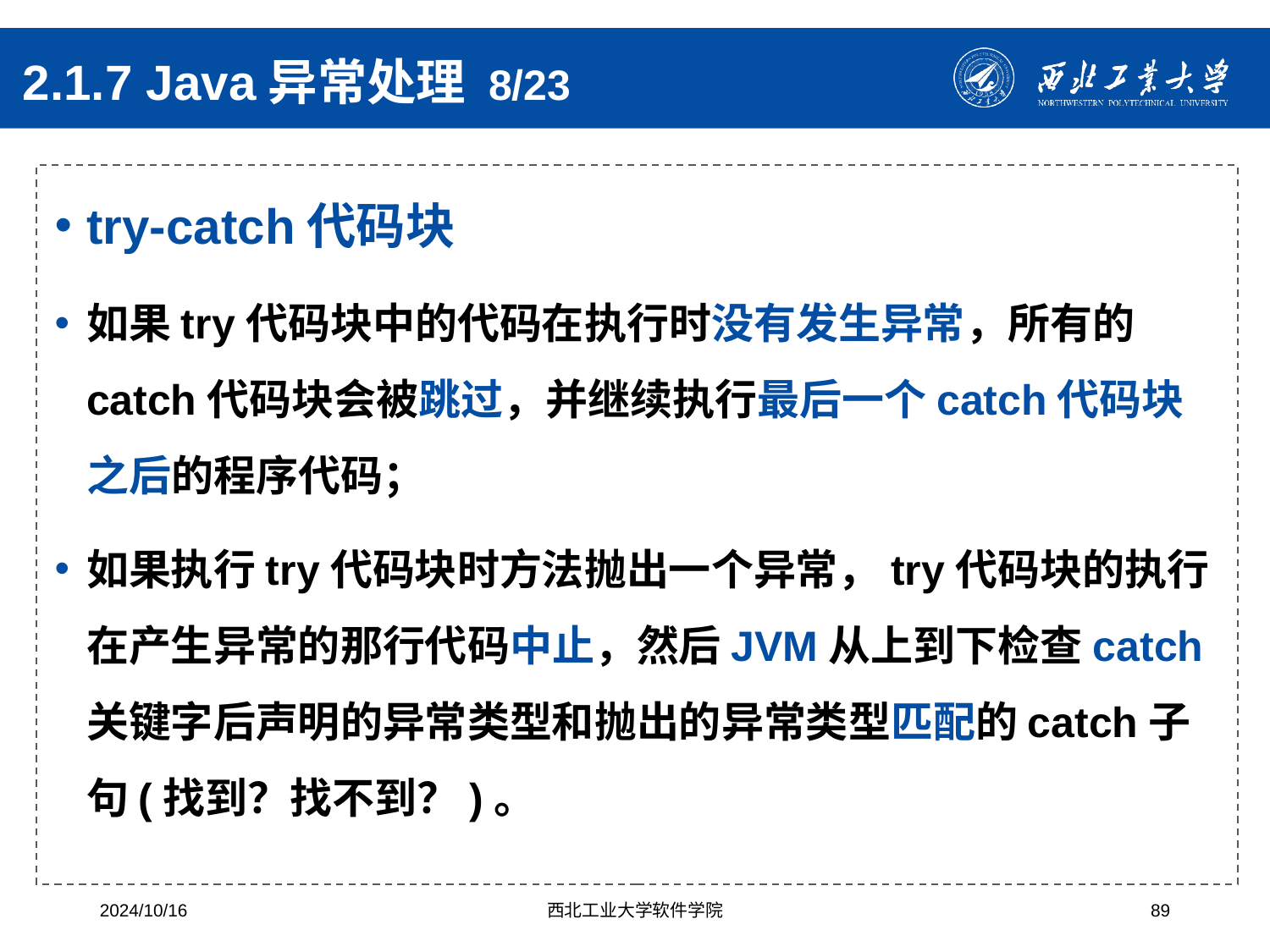

# 2.1.7 Java异常处理 8/23
try-catch代码块
如果try代码块中的代码在执行时没有发生异常，所有的catch代码块会被跳过，并继续执行最后一个catch代码块之后的程序代码；
如果执行try代码块时方法抛出一个异常，try代码块的执行在产生异常的那行代码中止，然后JVM从上到下检查catch关键字后声明的异常类型和抛出的异常类型匹配的catch子句(找到？找不到？)。
2024/10/16
西北工业大学软件学院
89